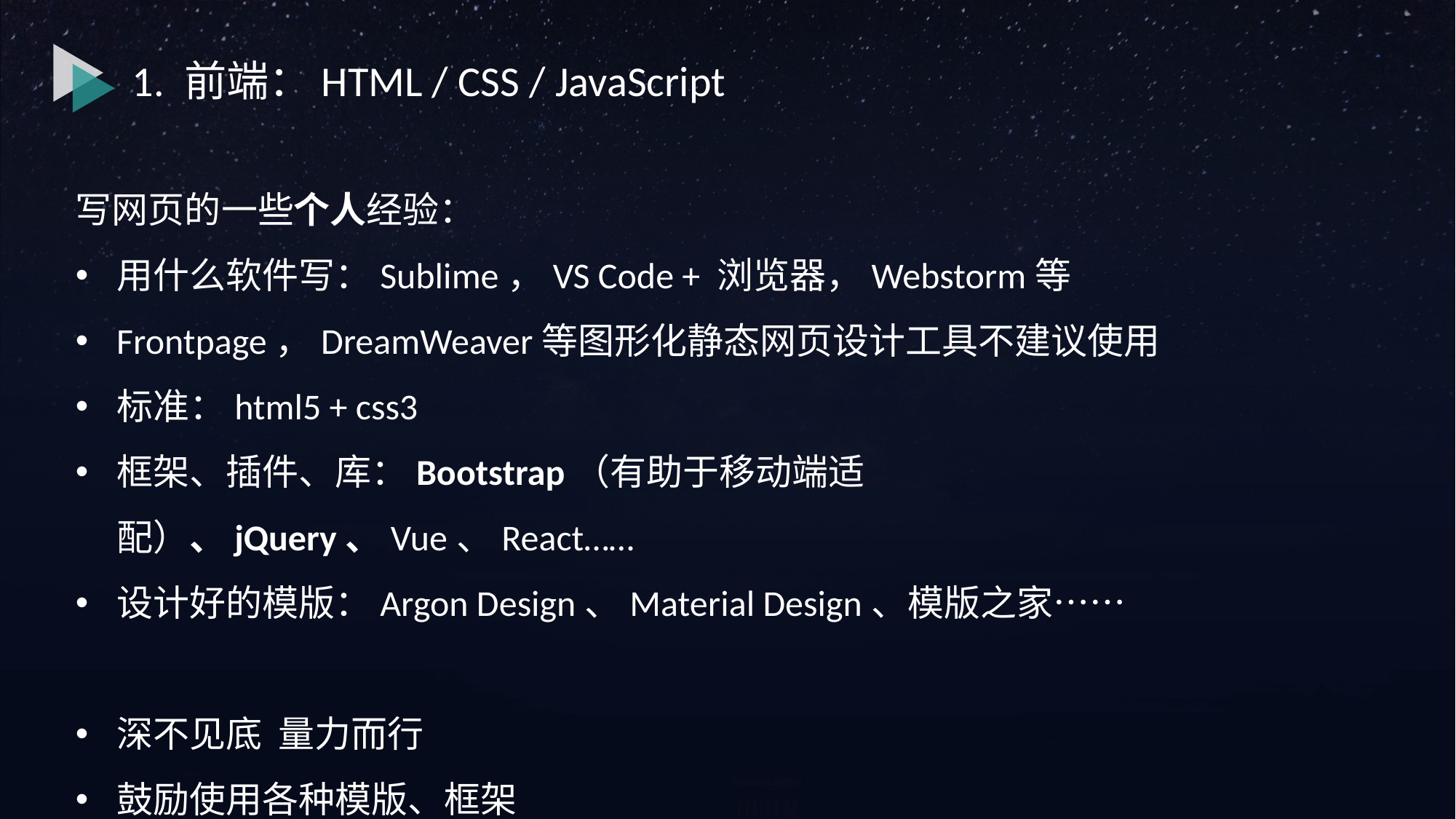

1. 前端：HTML / CSS / JavaScript
写网页的一些个人经验：
用什么软件写：Sublime，VS Code + 浏览器，Webstorm等
Frontpage，DreamWeaver等图形化静态网页设计工具不建议使用
标准：html5 + css3
框架、插件、库：Bootstrap（有助于移动端适配）、jQuery、Vue、React……
设计好的模版：Argon Design、Material Design、模版之家……

深不见底  量力而行
鼓励使用各种模版、框架